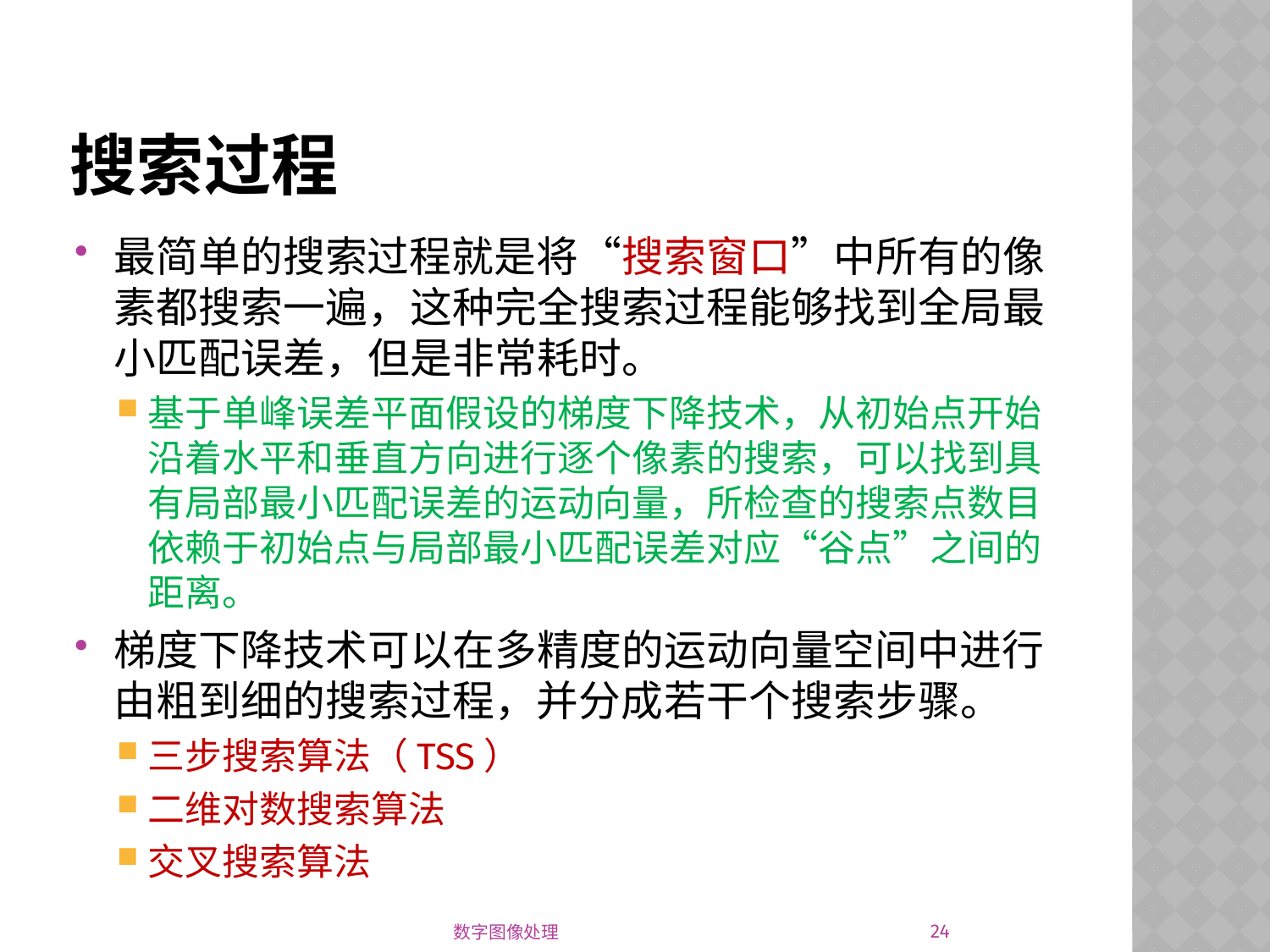

# 搜索过程
最简单的搜索过程就是将“搜索窗口”中所有的像素都搜索一遍，这种完全搜索过程能够找到全局最小匹配误差，但是非常耗时。
基于单峰误差平面假设的梯度下降技术，从初始点开始沿着水平和垂直方向进行逐个像素的搜索，可以找到具有局部最小匹配误差的运动向量，所检查的搜索点数目依赖于初始点与局部最小匹配误差对应“谷点”之间的距离。
梯度下降技术可以在多精度的运动向量空间中进行由粗到细的搜索过程，并分成若干个搜索步骤。
三步搜索算法（TSS）
二维对数搜索算法
交叉搜索算法
24
数字图像处理